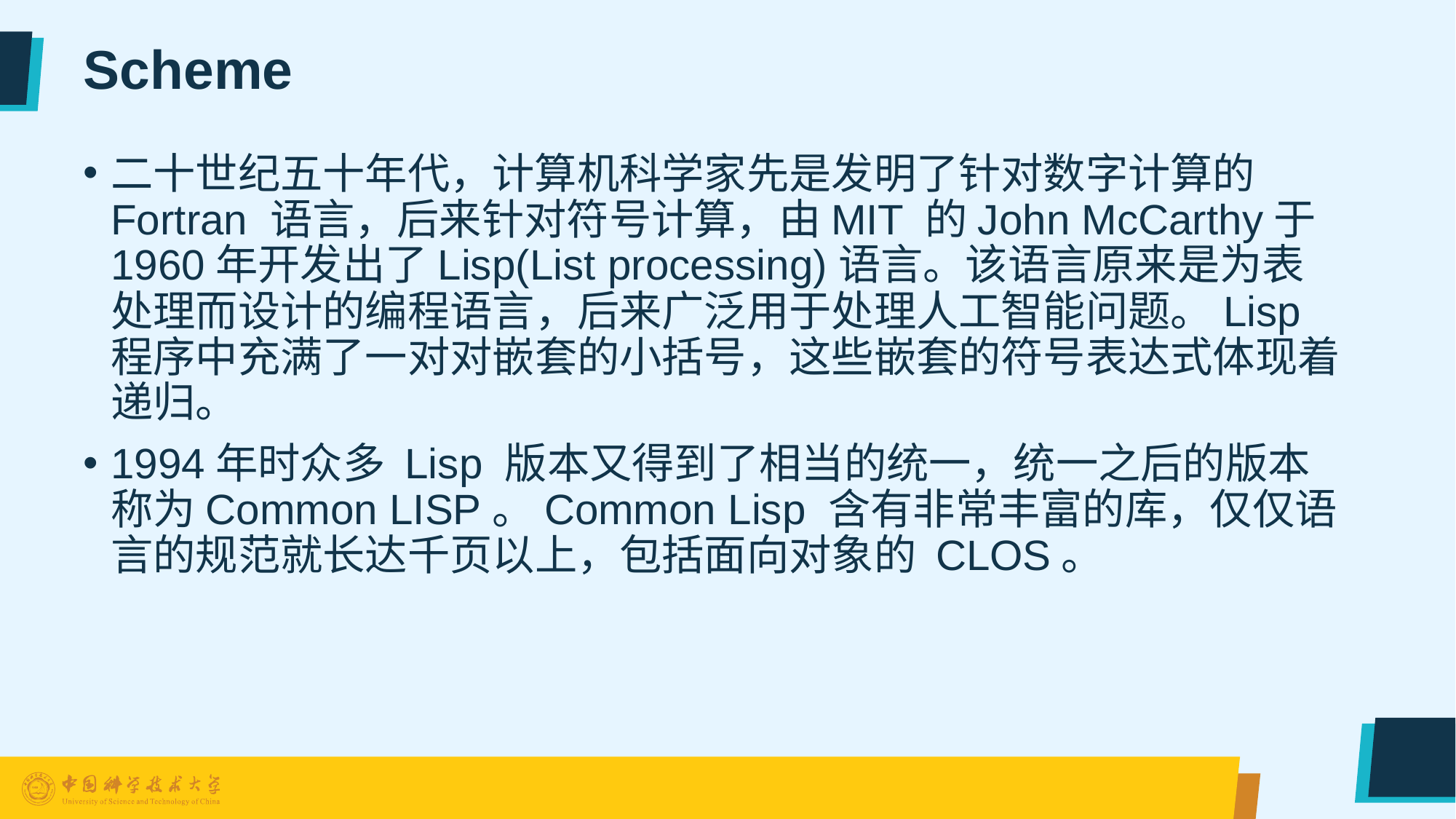

# Scheme
二十世纪五十年代，计算机科学家先是发明了针对数字计算的 Fortran 语言，后来针对符号计算，由MIT 的John McCarthy于1960年开发出了Lisp(List processing)语言。该语言原来是为表处理而设计的编程语言，后来广泛用于处理人工智能问题。Lisp 程序中充满了一对对嵌套的小括号，这些嵌套的符号表达式体现着递归。
1994年时众多 Lisp 版本又得到了相当的统一，统一之后的版本称为Common LISP。Common Lisp 含有非常丰富的库，仅仅语言的规范就长达千页以上，包括面向对象的 CLOS。